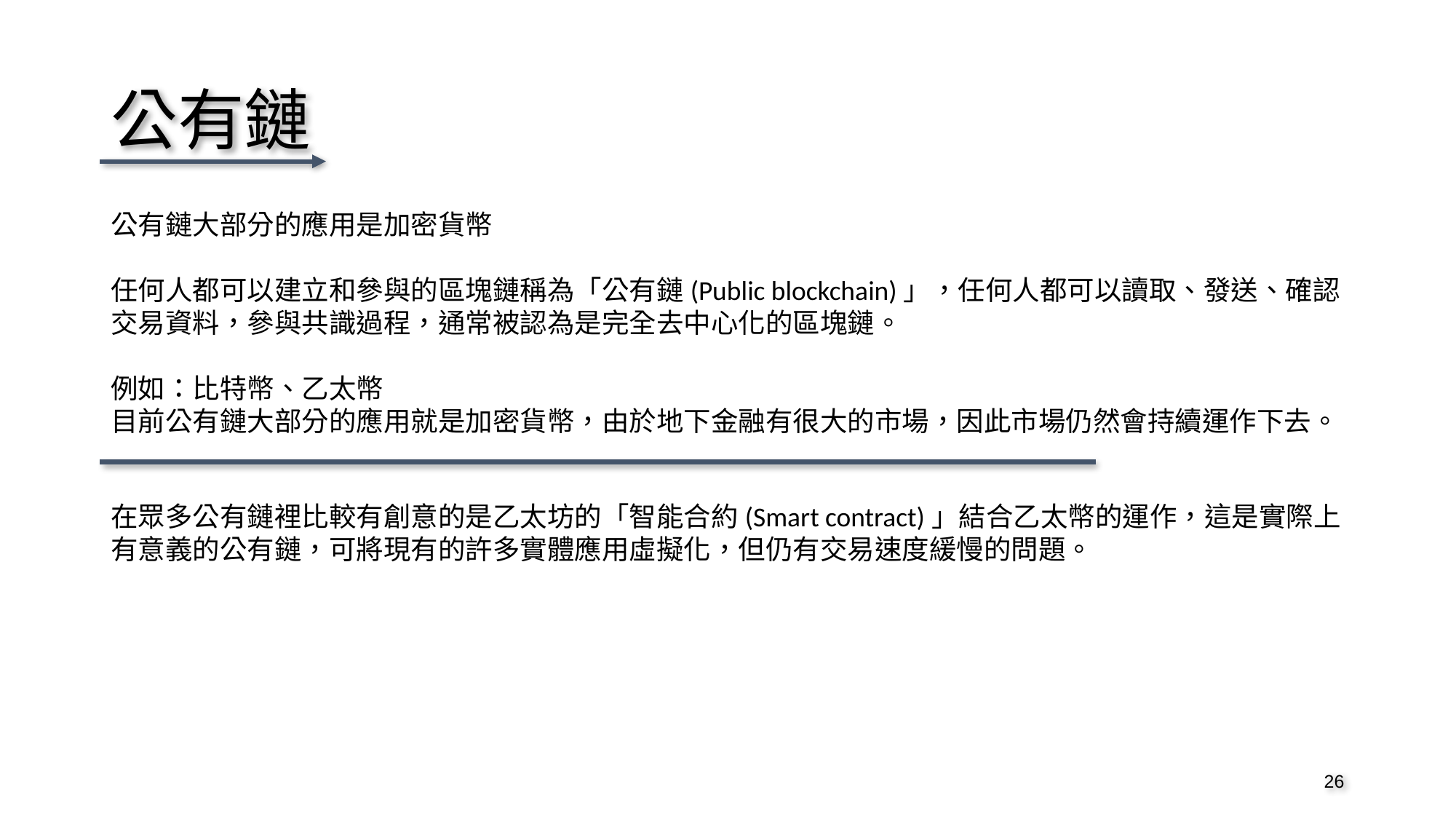

# 公有鏈
公有鏈大部分的應用是加密貨幣

任何人都可以建立和參與的區塊鏈稱為「公有鏈(Public blockchain)」，任何人都可以讀取、發送、確認交易資料，參與共識過程，通常被認為是完全去中心化的區塊鏈。

例如：比特幣、乙太幣
目前公有鏈大部分的應用就是加密貨幣，由於地下金融有很大的市場，因此市場仍然會持續運作下去。
在眾多公有鏈裡比較有創意的是乙太坊的「智能合約(Smart contract)」結合乙太幣的運作，這是實際上有意義的公有鏈，可將現有的許多實體應用虛擬化，但仍有交易速度緩慢的問題。

26